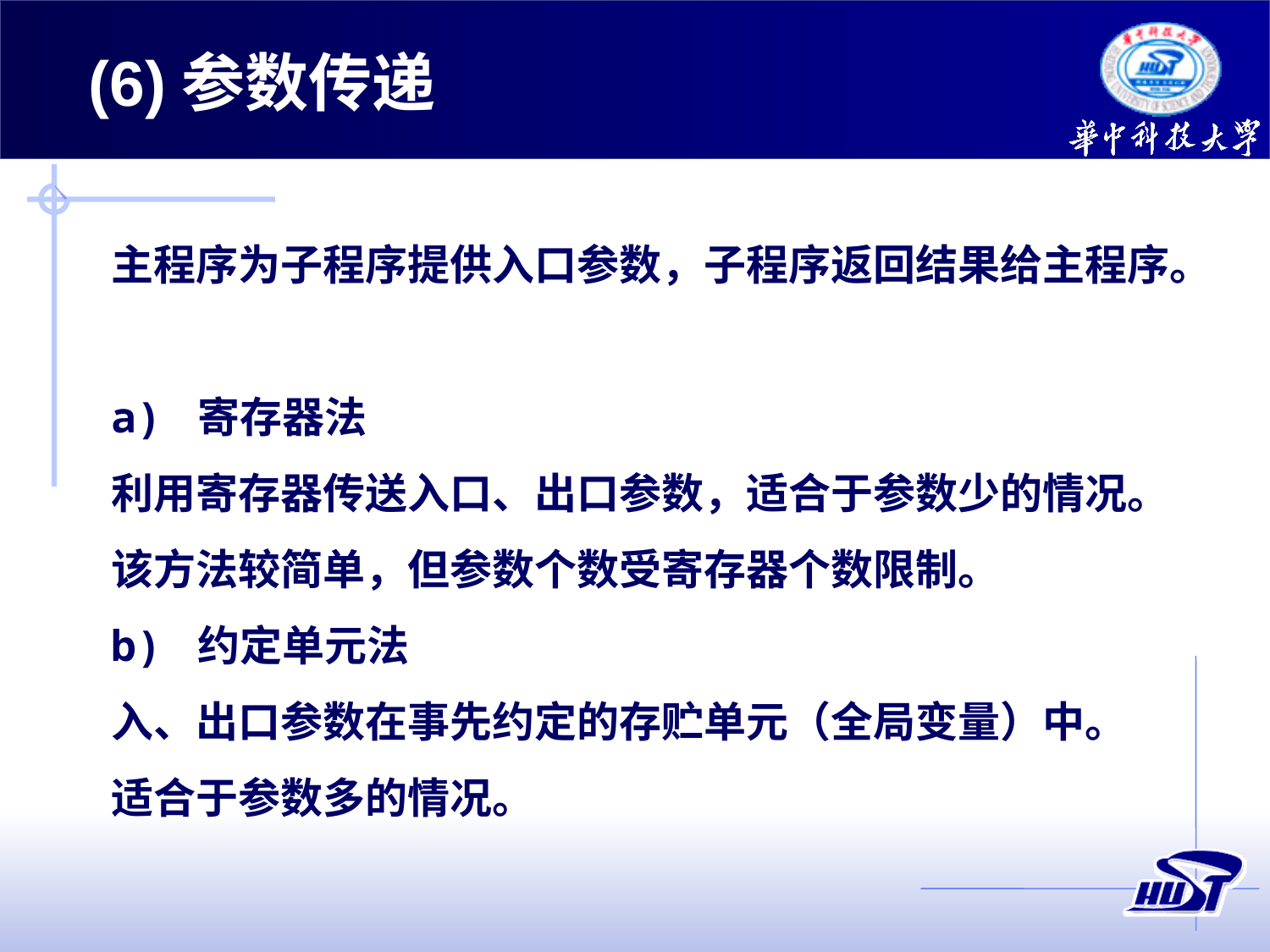

(6)参数传递
主程序为子程序提供入口参数，子程序返回结果给主程序。
a) 寄存器法
利用寄存器传送入口、出口参数，适合于参数少的情况。
该方法较简单，但参数个数受寄存器个数限制。
b) 约定单元法
入、出口参数在事先约定的存贮单元（全局变量）中。
适合于参数多的情况。